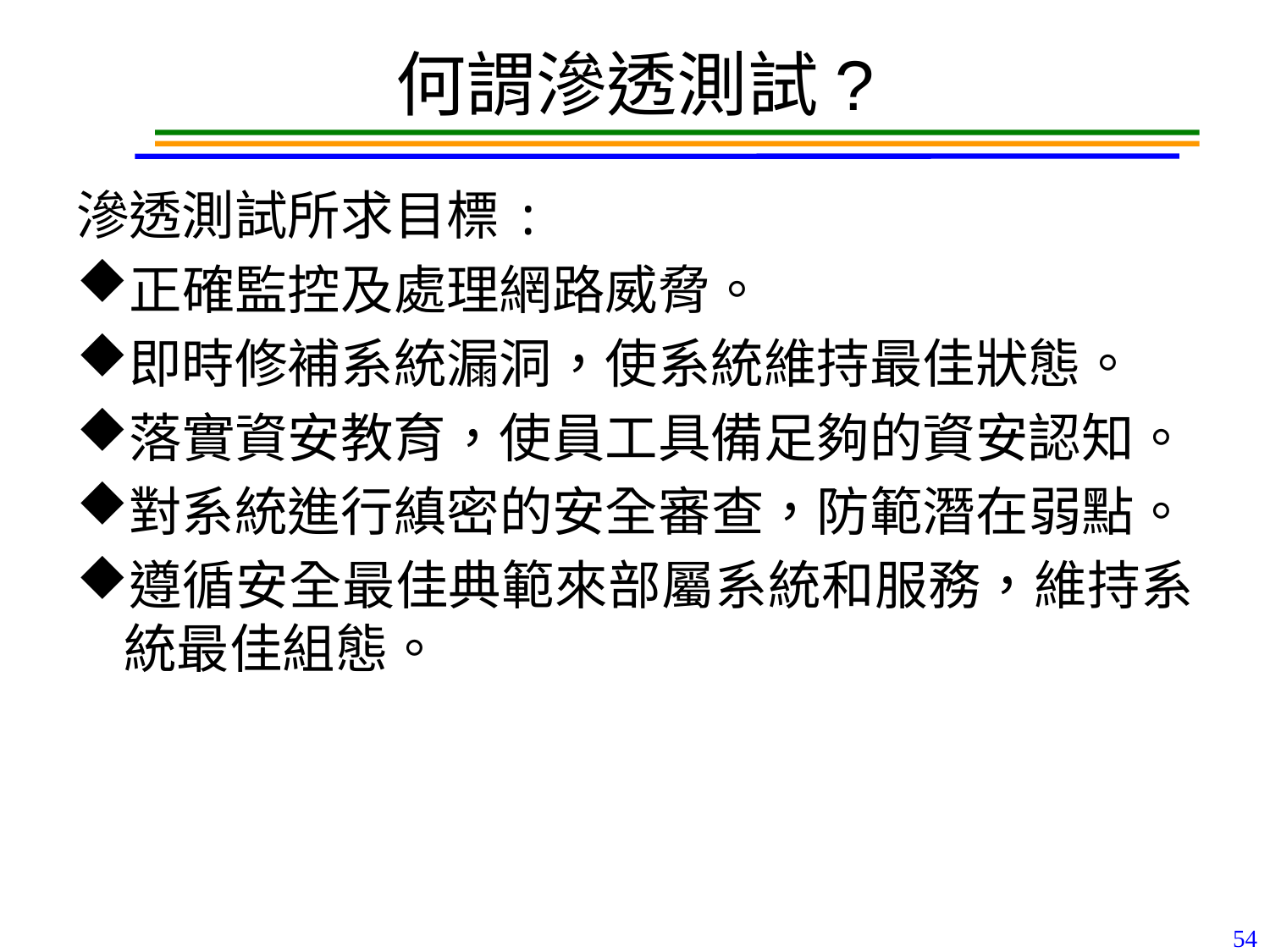

# 何謂滲透測試?
滲透測試所求目標:
正確監控及處理網路威脅。
即時修補系統漏洞，使系統維持最佳狀態。
落實資安教育，使員工具備足夠的資安認知。
對系統進行縝密的安全審查，防範潛在弱點。
遵循安全最佳典範來部屬系統和服務，維持系統最佳組態。
54